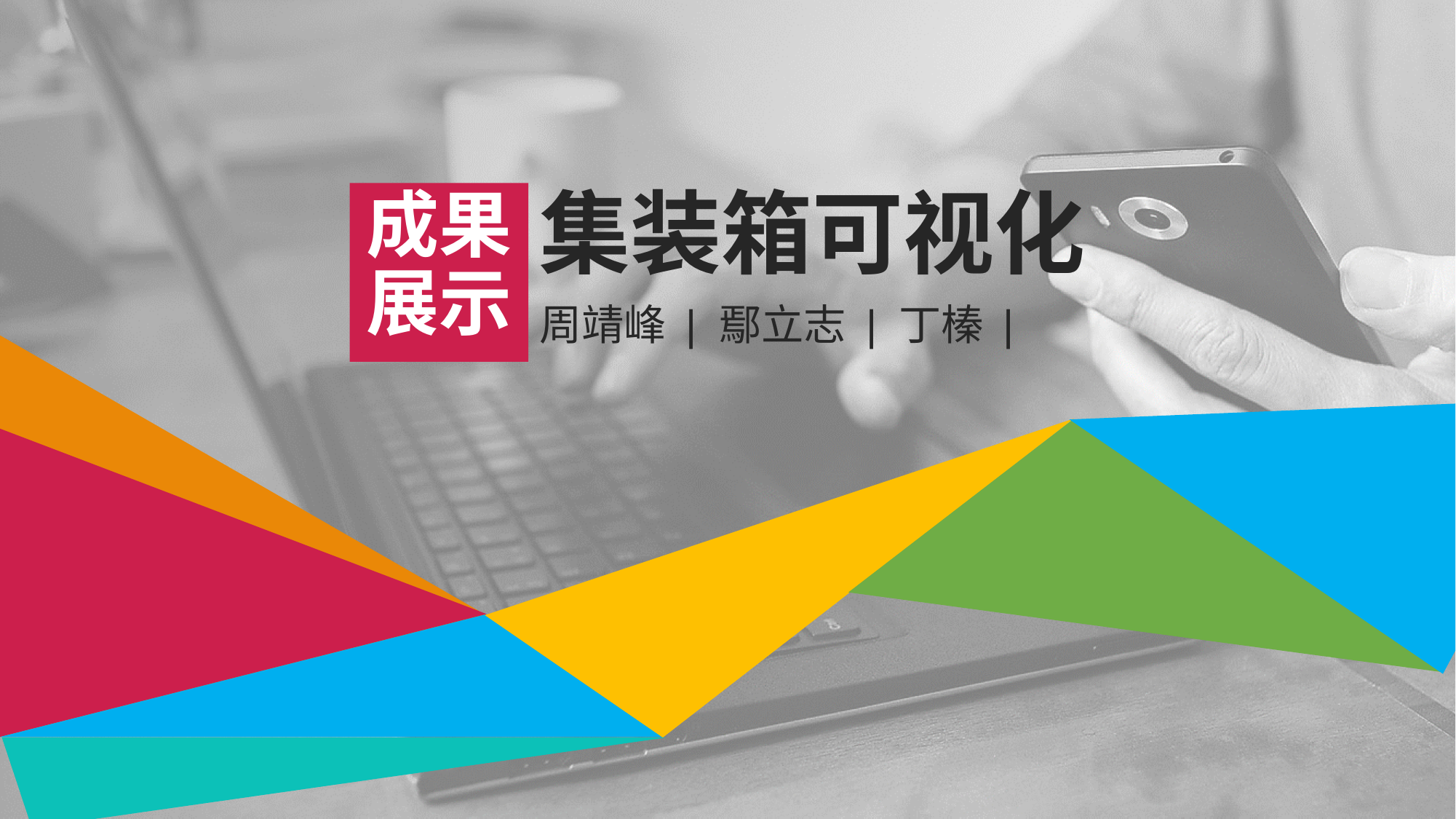

成果展示
集装箱可视化
周靖峰 | 鄢立志 | 丁榛 |